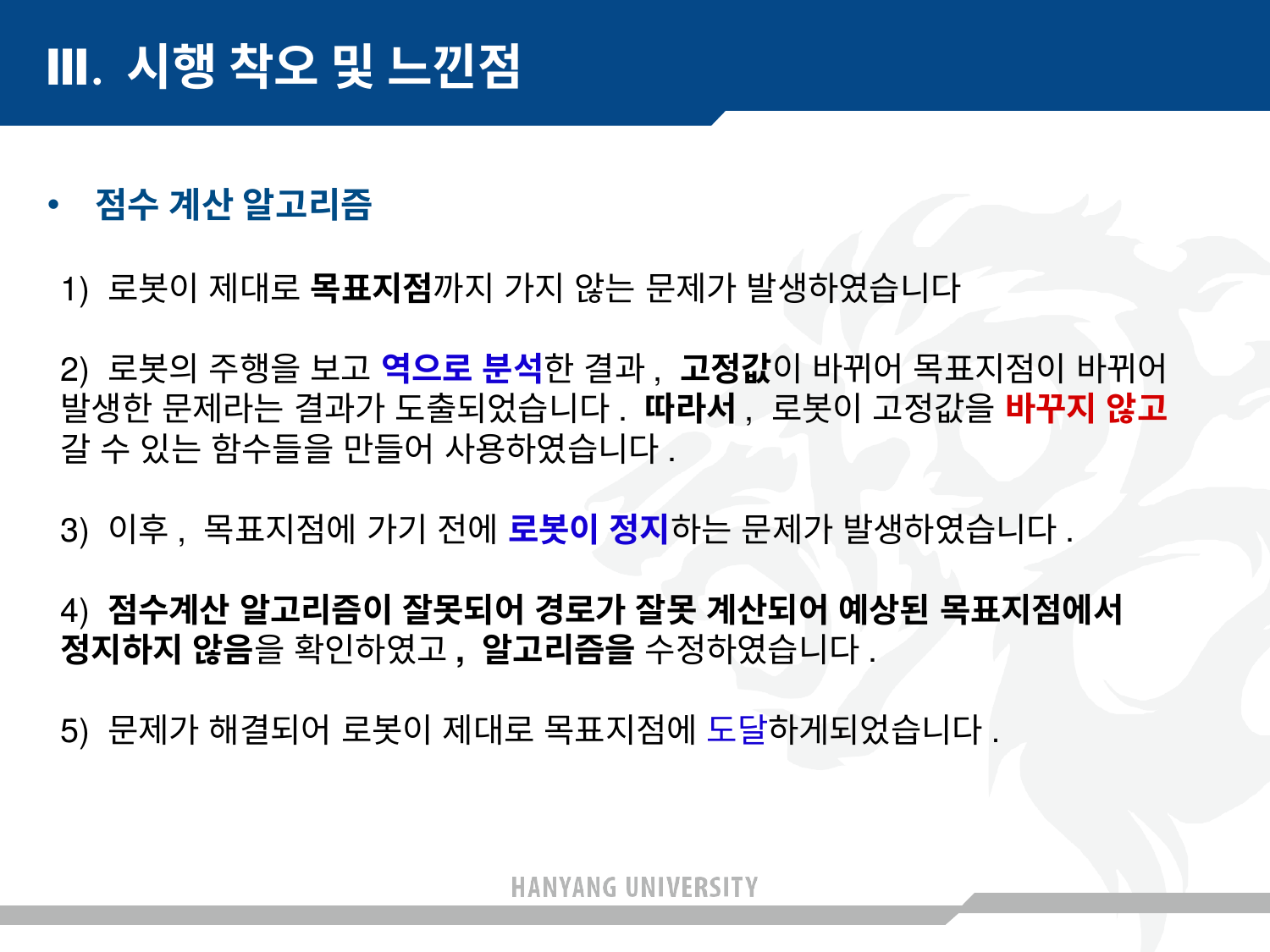

Ⅲ. 시행 착오 및 느낀점
점수 계산 알고리즘
1) 로봇이 제대로 목표지점까지 가지 않는 문제가 발생하였습니다

2) 로봇의 주행을 보고 역으로 분석한 결과, 고정값이 바뀌어 목표지점이 바뀌어 발생한 문제라는 결과가 도출되었습니다. 따라서, 로봇이 고정값을 바꾸지 않고 갈 수 있는 함수들을 만들어 사용하였습니다.

3) 이후, 목표지점에 가기 전에 로봇이 정지하는 문제가 발생하였습니다.

4) 점수계산 알고리즘이 잘못되어 경로가 잘못 계산되어 예상된 목표지점에서 정지하지 않음을 확인하였고, 알고리즘을 수정하였습니다.

5) 문제가 해결되어 로봇이 제대로 목표지점에 도달하게되었습니다.